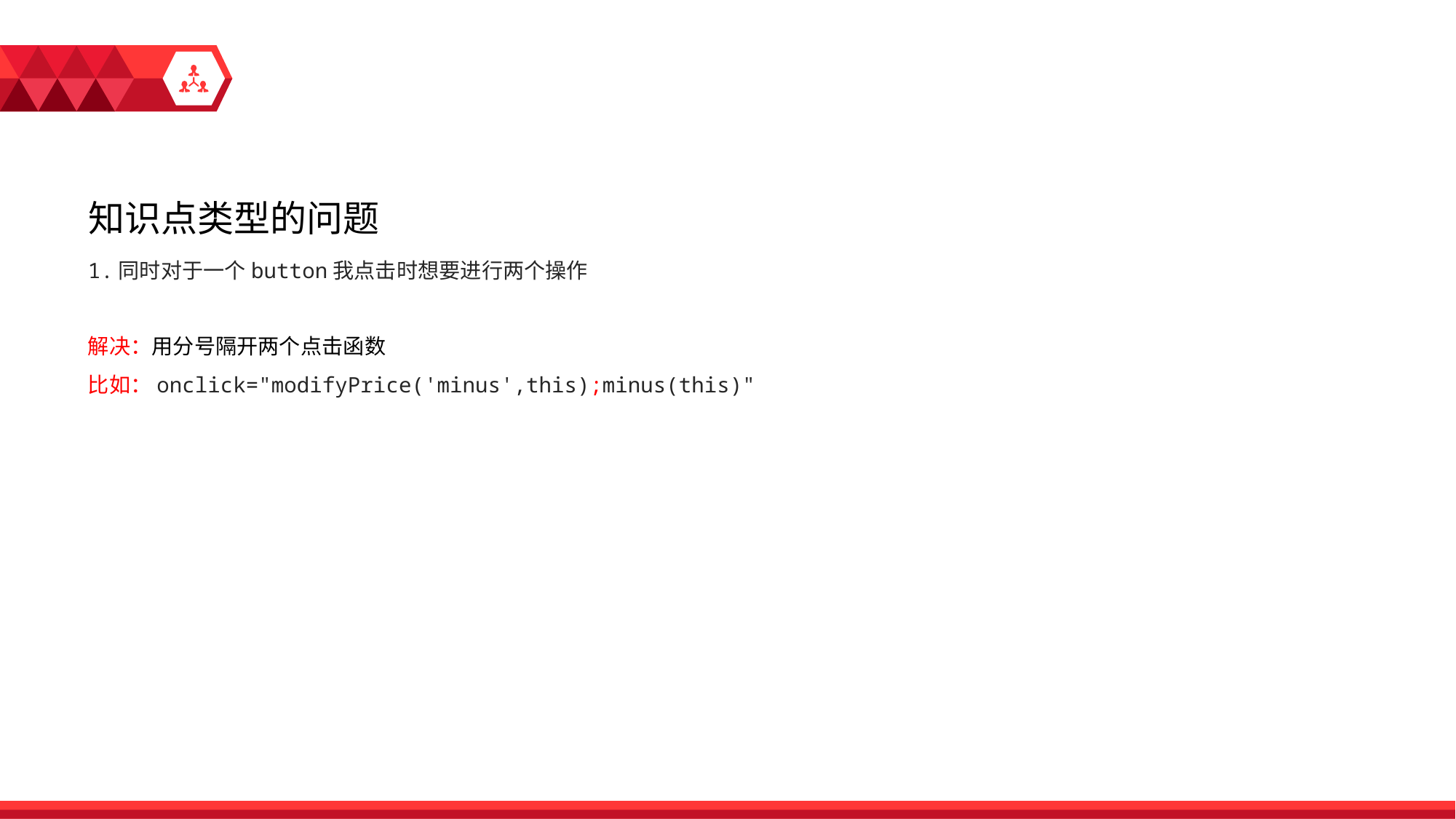

1.同时对于一个button我点击时想要进行两个操作

解决：用分号隔开两个点击函数
比如：onclick="modifyPrice('minus',this);minus(this)"

知识点类型的问题